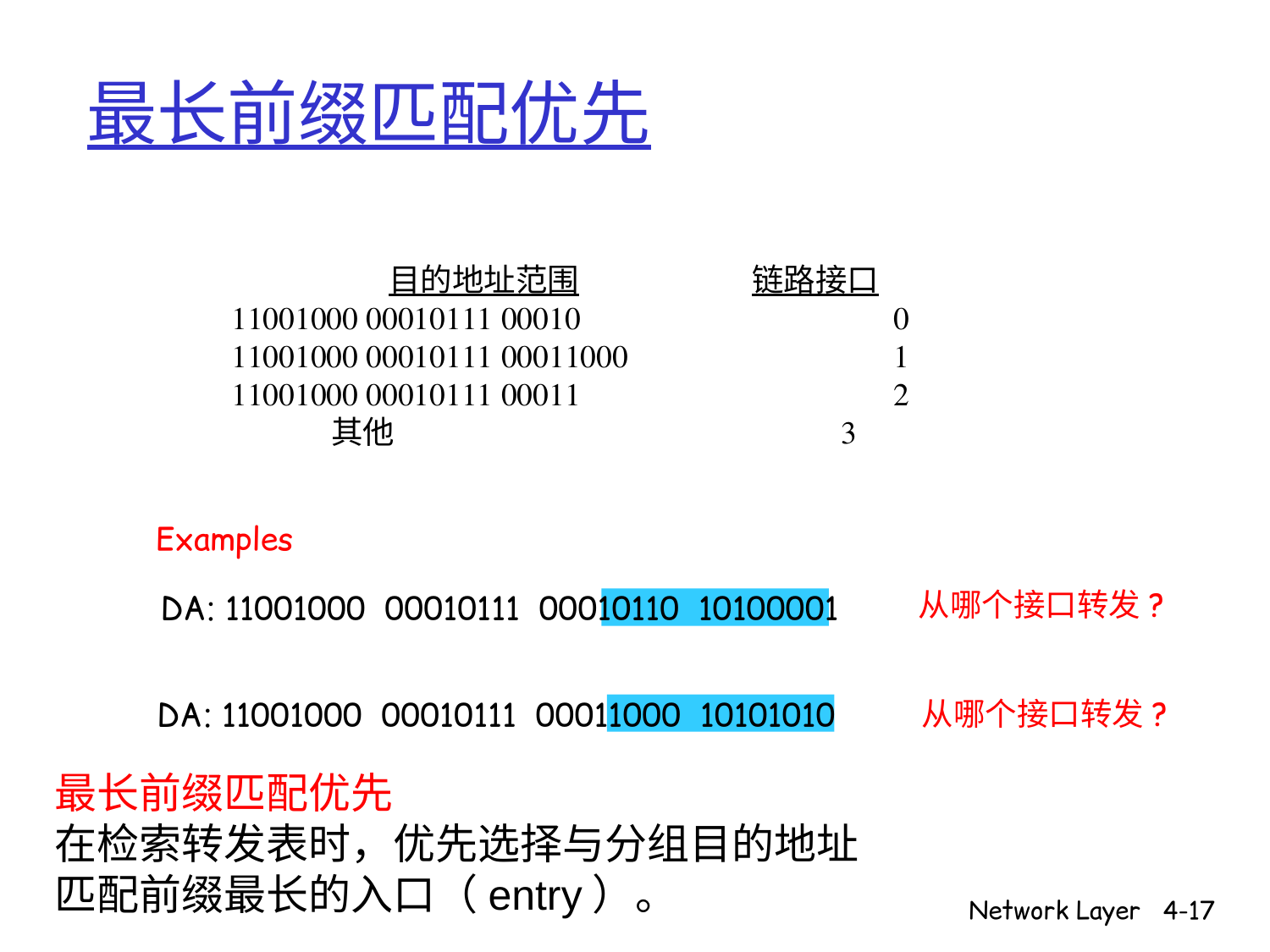

# 最长前缀匹配优先
                                目的地址范围                        链路接口
          11001000 00010111 00010                                       0
          11001000 00010111 00011000                                 1
          11001000 00010111 00011                                       2
                        其他                                                             3
Examples
从哪个接口转发?
DA: 11001000  00010111  00010110  10100001

从哪个接口转发?
DA: 11001000  00010111  00011000  10101010

最长前缀匹配优先
在检索转发表时，优先选择与分组目的地址匹配前缀最长的入口（entry）。
Network Layer
4-17